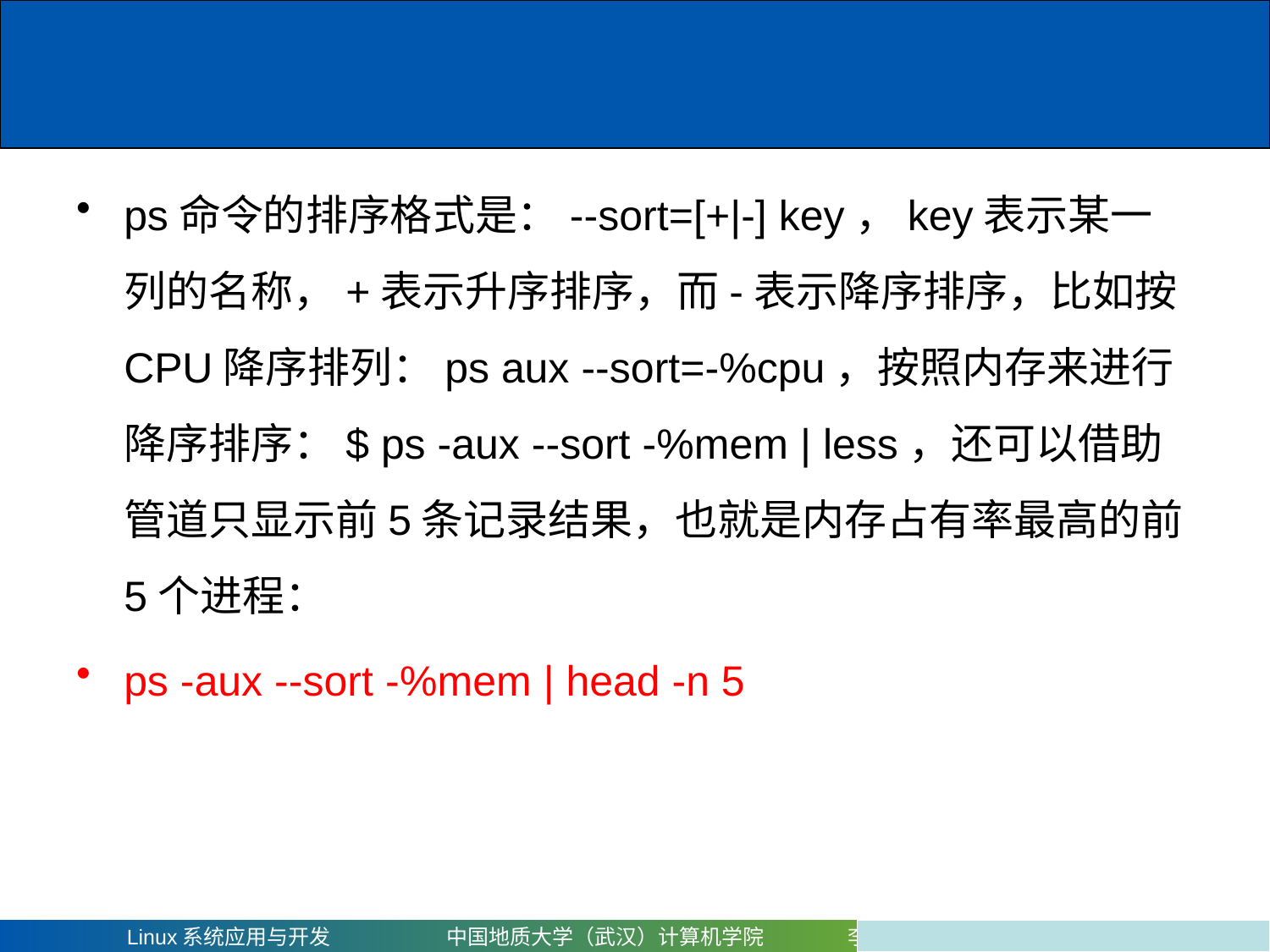

#
ps命令的排序格式是：--sort=[+|-] key，key表示某一列的名称，+表示升序排序，而-表示降序排序，比如按CPU降序排列：ps aux --sort=-%cpu，按照内存来进行降序排序：$ ps -aux --sort -%mem | less，还可以借助管道只显示前5条记录结果，也就是内存占有率最高的前5个进程：
ps -aux --sort -%mem | head -n 5